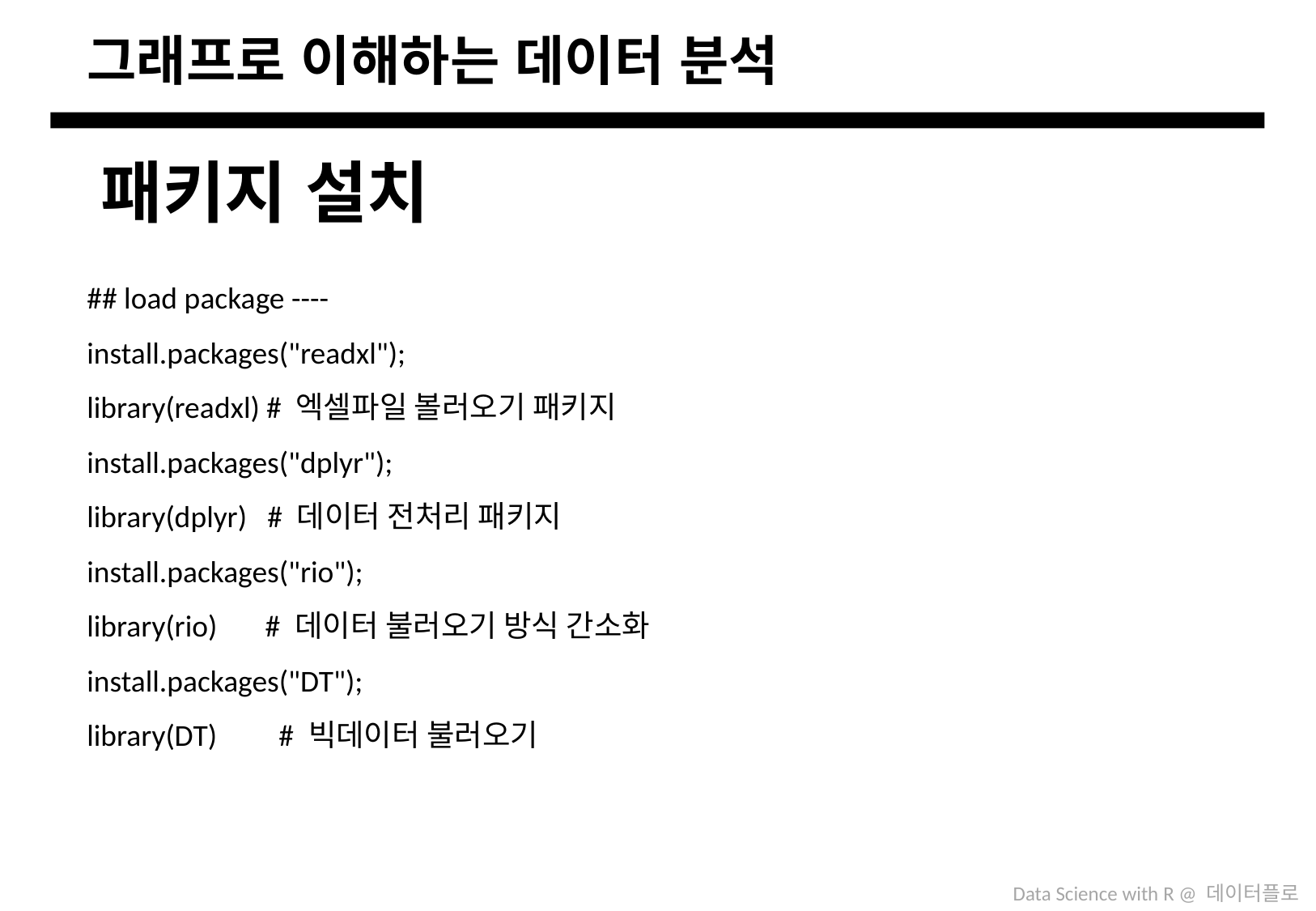

# 그래프로 이해하는 데이터 분석
패키지 설치

## load package ----
install.packages("readxl");
library(readxl) # 엑셀파일 볼러오기 패키지
install.packages("dplyr");
library(dplyr)   # 데이터 전처리 패키지
install.packages("rio");
library(rio)       # 데이터 불러오기 방식 간소화
install.packages("DT");
library(DT)         # 빅데이터 불러오기